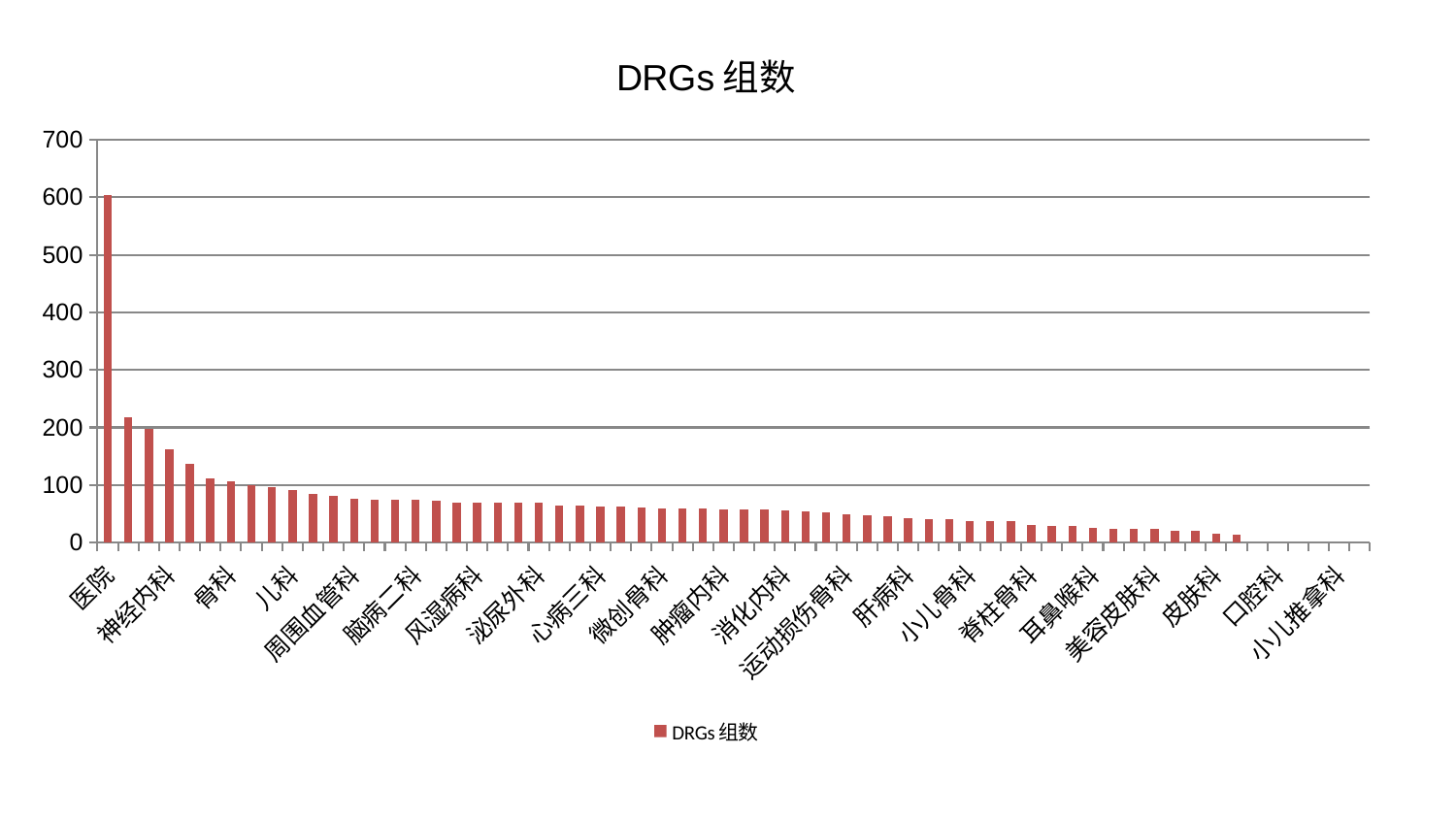

### Chart: DRGs组数

| Category | DRGs组数 |
|---|---|
| 医院 | 604.0 |
| 心血管内科 | 218.0 |
| 老年医学科 | 197.0 |
| 神经内科 | 162.0 |
| 综合内科 | 136.0 |
| 普通外科 | 111.0 |
| 骨科 | 107.0 |
| 心病一科 | 100.0 |
| 中医经典科 | 96.0 |
| 儿科 | 92.0 |
| 神经外科 | 85.0 |
| 血液科 | 81.0 |
| 周围血管科 | 76.0 |
| 脑病一科 | 75.0 |
| 心病四科 | 74.0 |
| 脑病二科 | 74.0 |
| 呼吸内科 | 73.0 |
| 脾胃病科 | 70.0 |
| 风湿病科 | 70.0 |
| 脾胃科消化科合并 | 70.0 |
| 显微骨科 | 69.0 |
| 泌尿外科 | 69.0 |
| 心病二科 | 64.0 |
| 脑病三科 | 64.0 |
| 心病三科 | 63.0 |
| 内分泌科 | 63.0 |
| 肾脏内科 | 61.0 |
| 微创骨科 | 60.0 |
| 重症医学科 | 60.0 |
| 东区重症医学科 | 59.0 |
| 肿瘤内科 | 58.0 |
| 肝胆外科 | 57.0 |
| 康复科 | 57.0 |
| 消化内科 | 56.0 |
| 创伤骨科 | 54.0 |
| 针灸科 | 52.0 |
| 运动损伤骨科 | 49.0 |
| 肛肠科 | 48.0 |
| 眼科 | 45.0 |
| 肝病科 | 42.0 |
| 东区肾病科 | 41.0 |
| 胸外科 | 40.0 |
| 小儿骨科 | 38.0 |
| 肾病科 | 37.0 |
| 乳腺甲状腺外科 | 37.0 |
| 脊柱骨科 | 30.0 |
| 妇科 | 29.0 |
| 妇科妇二科合并 | 29.0 |
| 耳鼻喉科 | 26.0 |
| 关节骨科 | 24.0 |
| 妇二科 | 24.0 |
| 美容皮肤科 | 23.0 |
| 推拿科 | 21.0 |
| 产科 | 20.0 |
| 皮肤科 | 16.0 |
| 西区重症医学科 | 13.0 |
| 男科 | None |
| 口腔科 | None |
| 中医外治中心 | None |
| 治未病中心 | None |
| 小儿推拿科 | None |
| 身心医学科 | None |
209